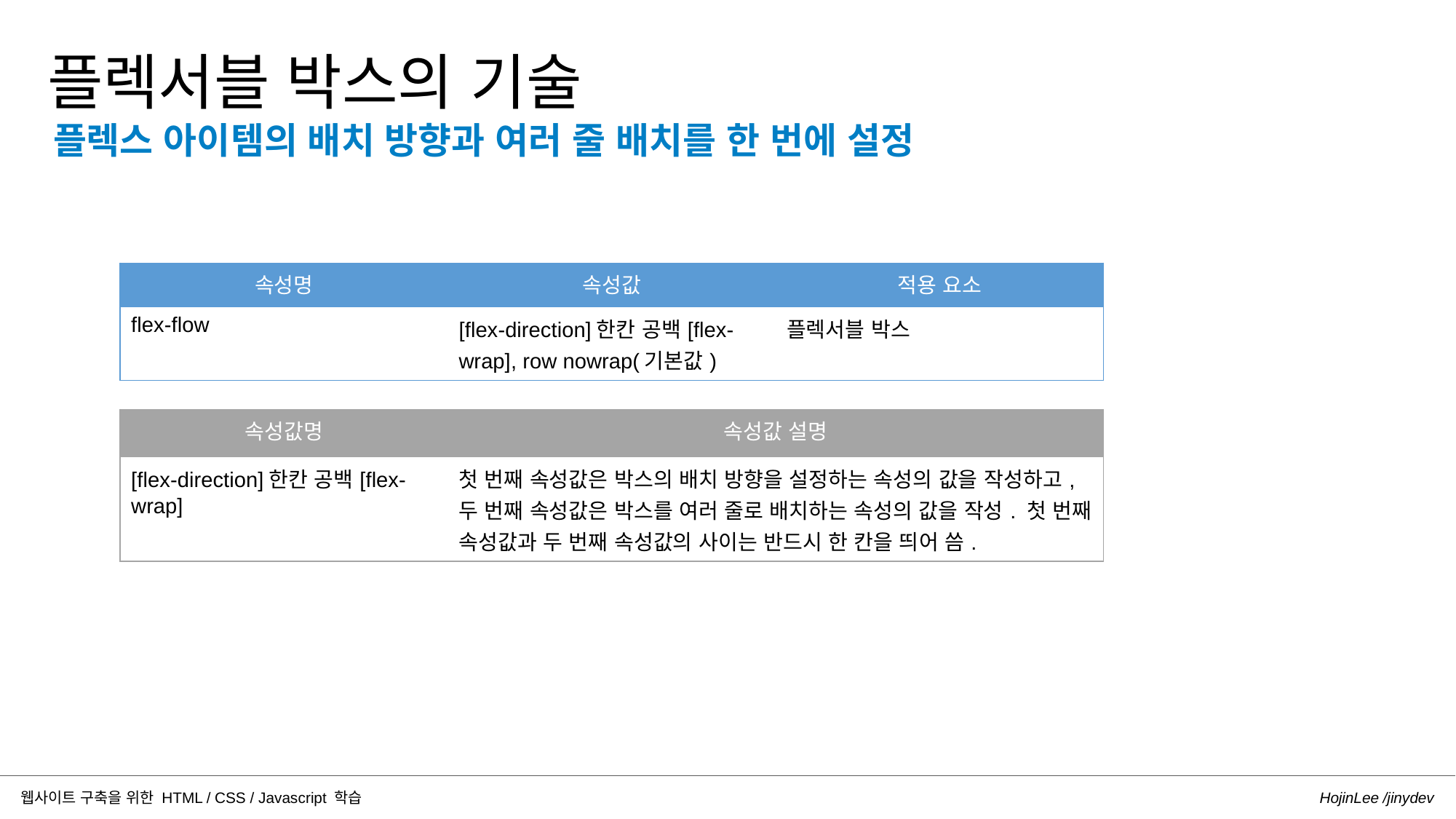

플렉서블 박스의 기술
플렉스 아이템의 배치 방향과 여러 줄 배치를 한 번에 설정
| 속성명 | 속성값 | 적용 요소 |
| --- | --- | --- |
| flex-flow | [flex-direction]한칸 공백[flex-wrap], row nowrap(기본값) | 플렉서블 박스 |
| 속성값명 | 속성값 설명 |
| --- | --- |
| [flex-direction]한칸 공백[flex-wrap] | 첫 번째 속성값은 박스의 배치 방향을 설정하는 속성의 값을 작성하고, 두 번째 속성값은 박스를 여러 줄로 배치하는 속성의 값을 작성. 첫 번째 속성값과 두 번째 속성값의 사이는 반드시 한 칸을 띄어 씀. |
HojinLee /jinydev
웹사이트 구축을 위한 HTML / CSS / Javascript 학습